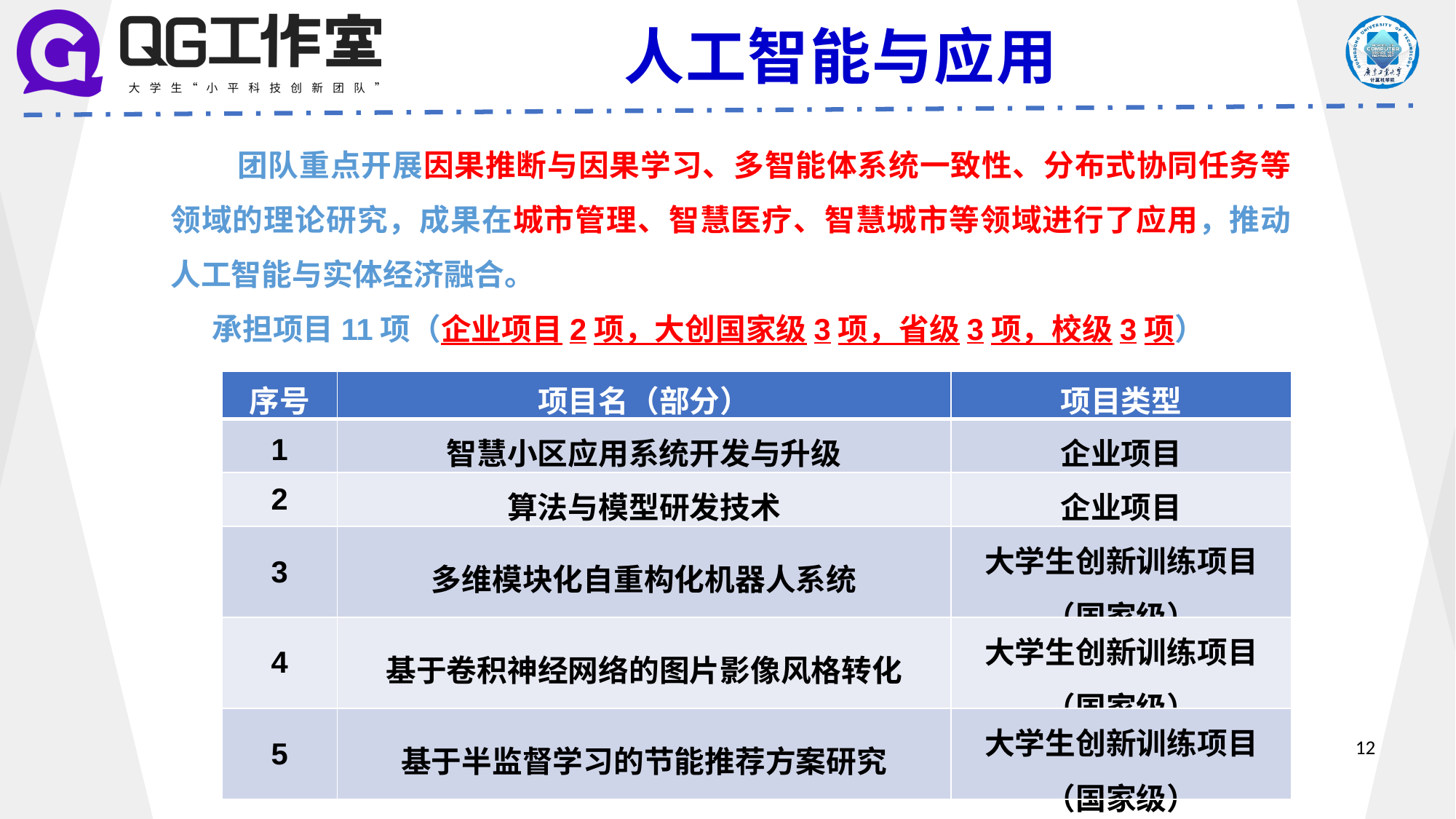

人工智能与应用
        团队重点开展因果推断与因果学习、多智能体系统一致性、分布式协同任务等领域的理论研究，成果在城市管理、智慧医疗、智慧城市等领域进行了应用，推动人工智能与实体经济融合。
     承担项目11项（企业项目2项，大创国家级3项，省级3项，校级3项）
| 序号 | 项目名（部分） | 项目类型 |
| --- | --- | --- |
| 1 | 智慧小区应用系统开发与升级 | 企业项目 |
| 2 | 算法与模型研发技术 | 企业项目 |
| 3 | 多维模块化自重构化机器人系统 | 大学生创新训练项目（国家级） |
| 4 | 基于卷积神经网络的图片影像风格转化 | 大学生创新训练项目（国家级） |
| 5 | 基于半监督学习的节能推荐方案研究 | 大学生创新训练项目（国家级） |
大数据